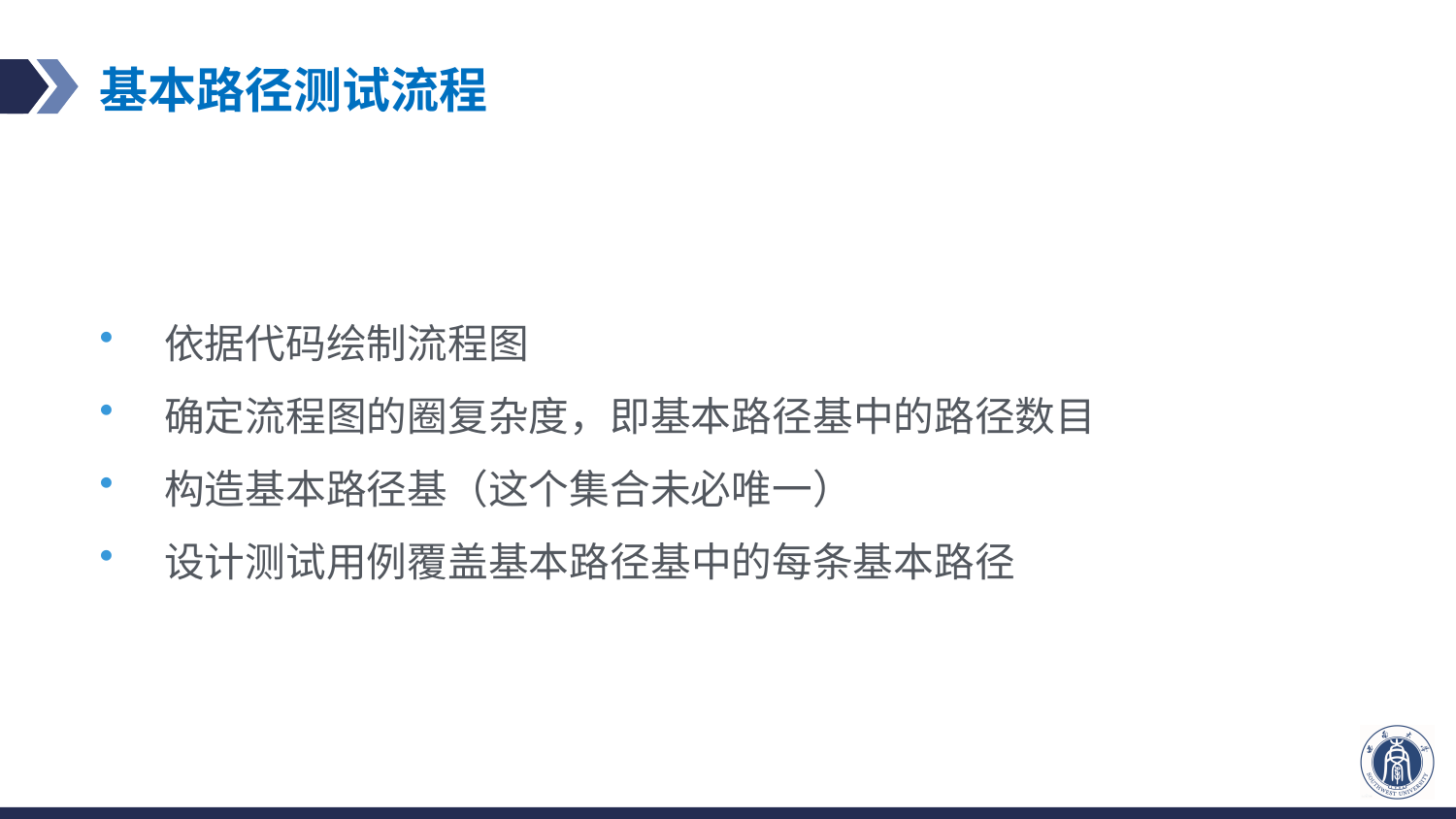

# 基本路径测试流程
依据代码绘制流程图
确定流程图的圈复杂度，即基本路径基中的路径数目
构造基本路径基（这个集合未必唯一）
设计测试用例覆盖基本路径基中的每条基本路径